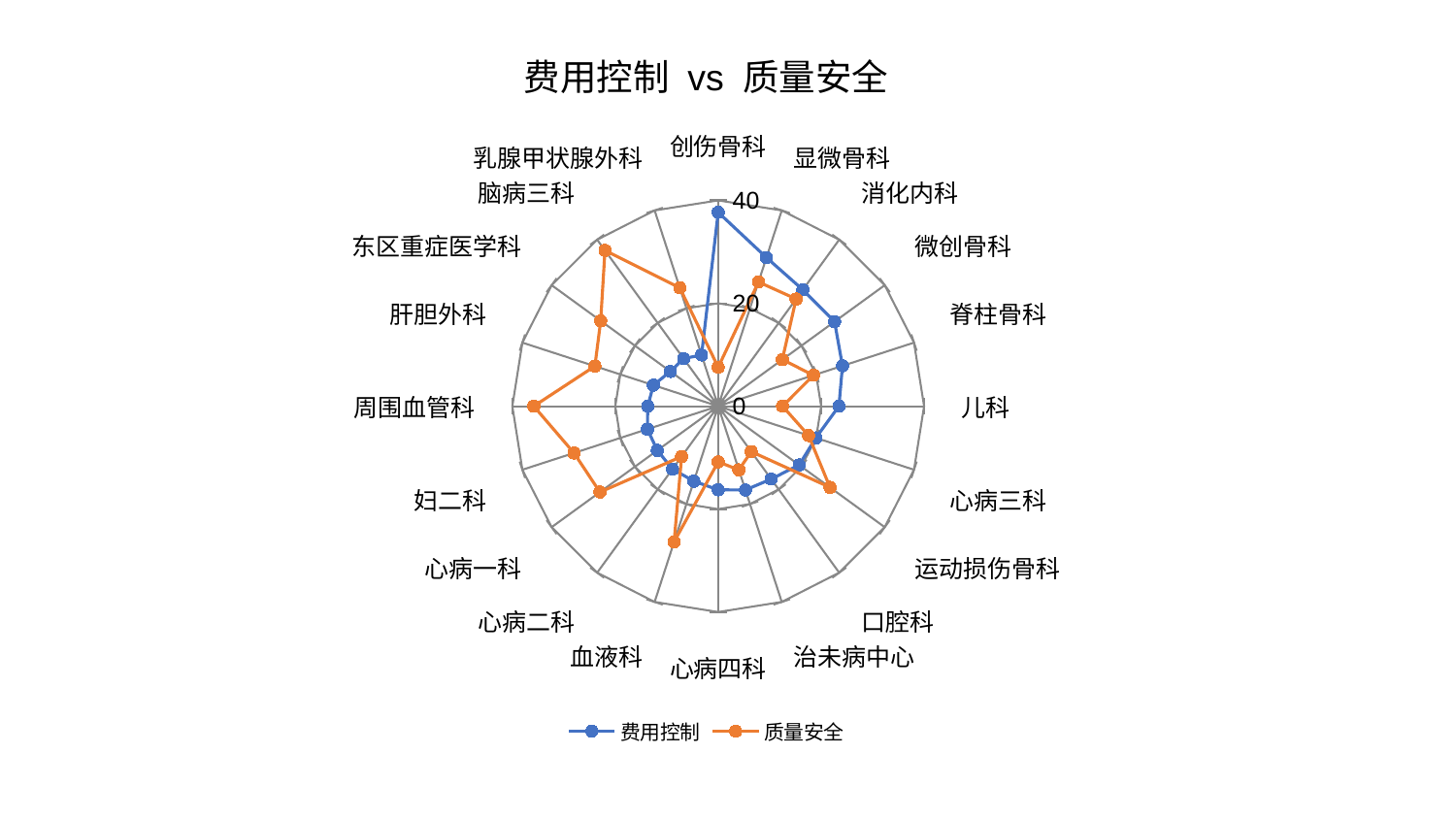

### Chart: 费用控制 vs 质量安全

| Category | 费用控制 | 质量安全 |
|---|---|---|
| 创伤骨科 | 37.67994119086728 | 7.573600981605208 |
| 显微骨科 | 30.3636859700249 | 25.380036177685795 |
| 消化内科 | 27.974214804564838 | 25.754873960539932 |
| 微创骨科 | 27.955500409319356 | 15.406312651830032 |
| 脊柱骨科 | 25.394412940462793 | 19.463570705550104 |
| 儿科 | 23.457267490493503 | 12.507264088773406 |
| 心病三科 | 19.96134264856486 | 18.47166531685622 |
| 运动损伤骨科 | 19.435782743508373 | 26.84320205074123 |
| 口腔科 | 17.510909068209628 | 10.9165615133012 |
| 治未病中心 | 17.12032913448134 | 13.029527385766565 |
| 心病四科 | 16.249458939193847 | 10.82228974976132 |
| 血液科 | 15.335376498655872 | 27.720570989287193 |
| 心病二科 | 15.11138387930214 | 12.103102267010389 |
| 心病一科 | 14.630723067270617 | 28.402885380587197 |
| 妇二科 | 14.460718553893134 | 29.460469209837225 |
| 周围血管科 | 13.688496303672753 | 35.82585229186499 |
| 肝胆外科 | 13.24000329325023 | 25.1917263288612 |
| 东区重症医学科 | 11.493249657512687 | 28.221219800068873 |
| 脑病三科 | 11.43342949252453 | 37.42449878852951 |
| 乳腺甲状腺外科 | 10.4712146559628 | 24.2058808164288 |
40